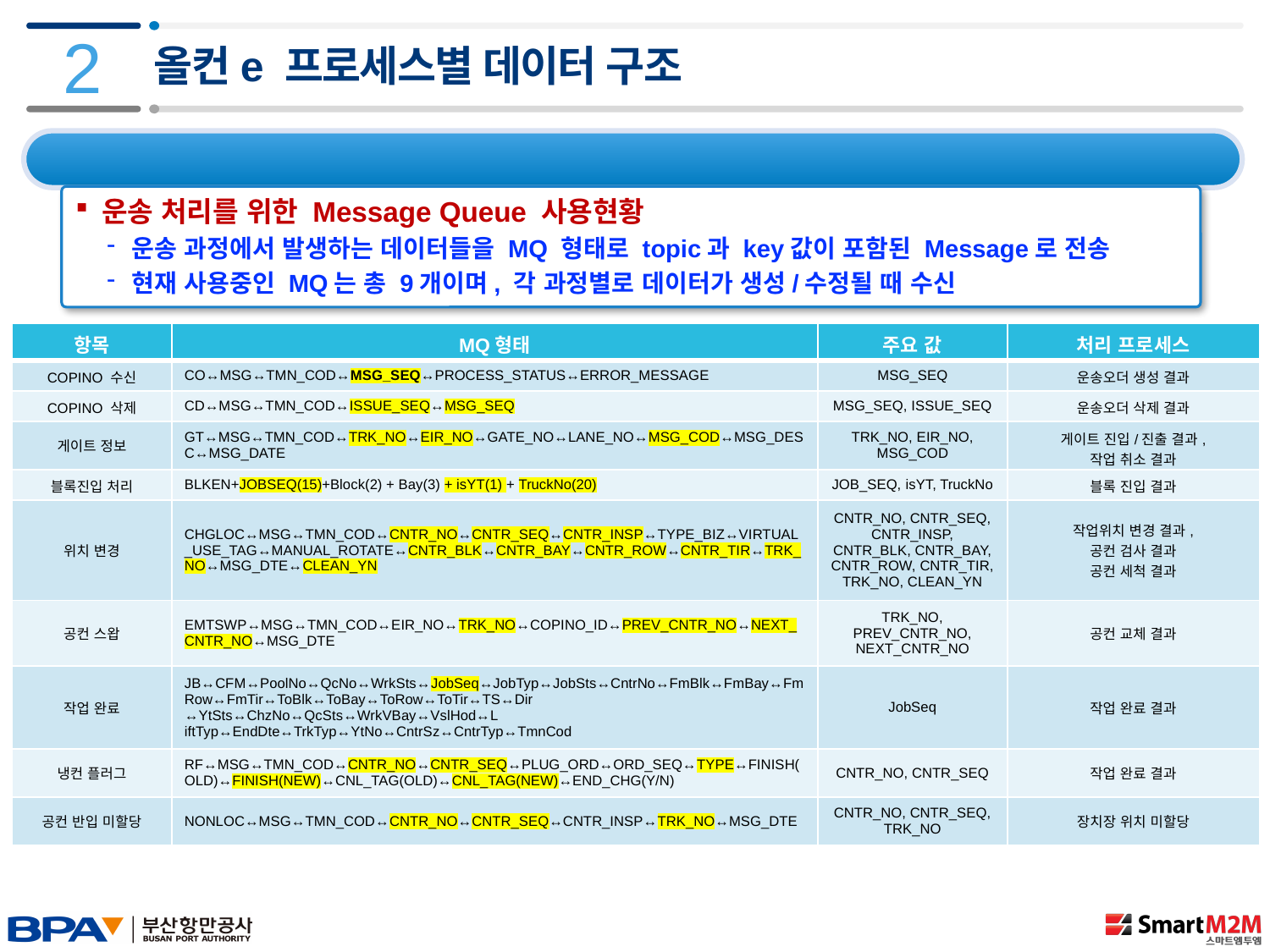

2
올컨e 프로세스별 데이터 구조
2.2 ActiveMQ 사용 현황
운송 처리를 위한 Message Queue 사용현황
운송 과정에서 발생하는 데이터들을 MQ 형태로 topic과 key값이 포함된 Message로 전송
현재 사용중인 MQ는 총 9개이며, 각 과정별로 데이터가 생성/수정될 때 수신
| 항목 | MQ형태 | 주요 값 | 처리 프로세스 |
| --- | --- | --- | --- |
| COPINO 수신 | CO↔MSG↔TMN\_COD↔MSG\_SEQ↔PROCESS\_STATUS↔ERROR\_MESSAGE | MSG\_SEQ | 운송오더 생성 결과 |
| COPINO 삭제 | CD↔MSG↔TMN\_COD↔ISSUE\_SEQ↔MSG\_SEQ | MSG\_SEQ, ISSUE\_SEQ | 운송오더 삭제 결과 |
| 게이트 정보 | GT↔MSG↔TMN\_COD↔TRK\_NO↔EIR\_NO↔GATE\_NO↔LANE\_NO↔MSG\_COD↔MSG\_DESC↔MSG\_DATE | TRK\_NO, EIR\_NO, MSG\_COD | 게이트 진입/진출 결과, 작업 취소 결과 |
| 블록진입 처리 | BLKEN+JOBSEQ(15)+Block(2) + Bay(3) + isYT(1) + TruckNo(20) | JOB\_SEQ, isYT, TruckNo | 블록 진입 결과 |
| 위치 변경 | CHGLOC↔MSG↔TMN\_COD↔CNTR\_NO↔CNTR\_SEQ↔CNTR\_INSP↔TYPE\_BIZ↔VIRTUAL\_USE\_TAG↔MANUAL\_ROTATE↔CNTR\_BLK↔CNTR\_BAY↔CNTR\_ROW↔CNTR\_TIR↔TRK\_NO↔MSG\_DTE↔CLEAN\_YN | CNTR\_NO, CNTR\_SEQ, CNTR\_INSP, CNTR\_BLK, CNTR\_BAY, CNTR\_ROW, CNTR\_TIR, TRK\_NO, CLEAN\_YN | 작업위치 변경 결과, 공컨 검사 결과 공컨 세척 결과 |
| 공컨 스왑 | EMTSWP↔MSG↔TMN\_COD↔EIR\_NO↔TRK\_NO↔COPINO\_ID↔PREV\_CNTR\_NO↔NEXT\_CNTR\_NO↔MSG\_DTE | TRK\_NO, PREV\_CNTR\_NO, NEXT\_CNTR\_NO | 공컨 교체 결과 |
| 작업 완료 | JB↔CFM↔PoolNo↔QcNo↔WrkSts↔JobSeq↔JobTyp↔JobSts↔CntrNo↔FmBlk↔FmBay↔FmRow↔FmTir↔ToBlk↔ToBay↔ToRow↔ToTir↔TS↔Dir ↔YtSts↔ChzNo↔QcSts↔WrkVBay↔VslHod↔L iftTyp↔EndDte↔TrkTyp↔YtNo↔CntrSz↔CntrTyp↔TmnCod | JobSeq | 작업 완료 결과 |
| 냉컨 플러그 | RF↔MSG↔TMN\_COD↔CNTR\_NO↔CNTR\_SEQ↔PLUG\_ORD↔ORD\_SEQ↔TYPE↔FINISH(OLD)↔FINISH(NEW)↔CNL\_TAG(OLD)↔CNL\_TAG(NEW)↔END\_CHG(Y/N) | CNTR\_NO, CNTR\_SEQ | 작업 완료 결과 |
| 공컨 반입 미할당 | NONLOC↔MSG↔TMN\_COD↔CNTR\_NO↔CNTR\_SEQ↔CNTR\_INSP↔TRK\_NO↔MSG\_DTE | CNTR\_NO, CNTR\_SEQ, TRK\_NO | 장치장 위치 미할당 |